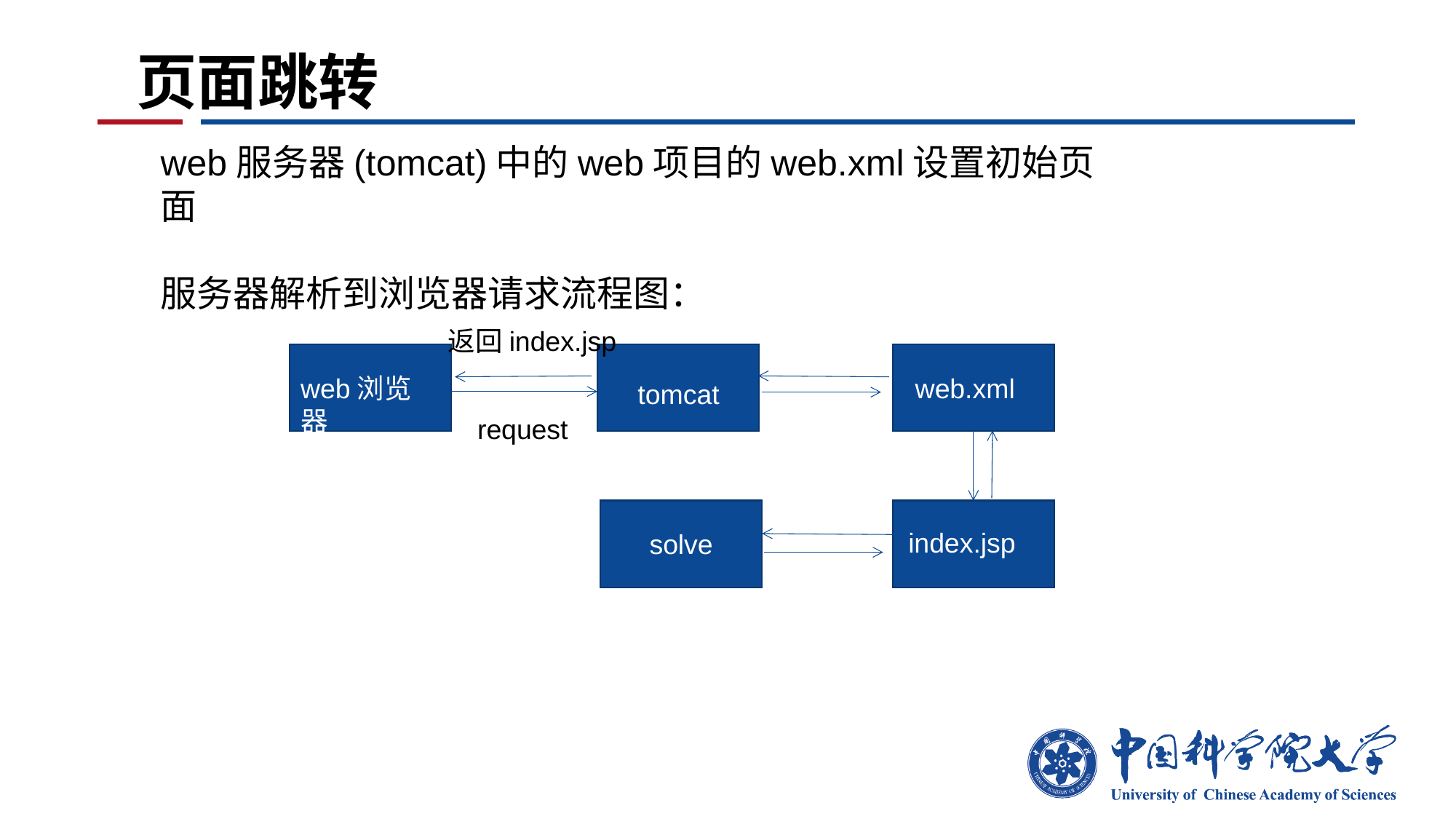

# 页面跳转
web服务器(tomcat)中的web项目的web.xml设置初始页面

服务器解析到浏览器请求流程图：

返回index.jsp

web浏览器
web.xml
tomcat
request

index.jsp
solve